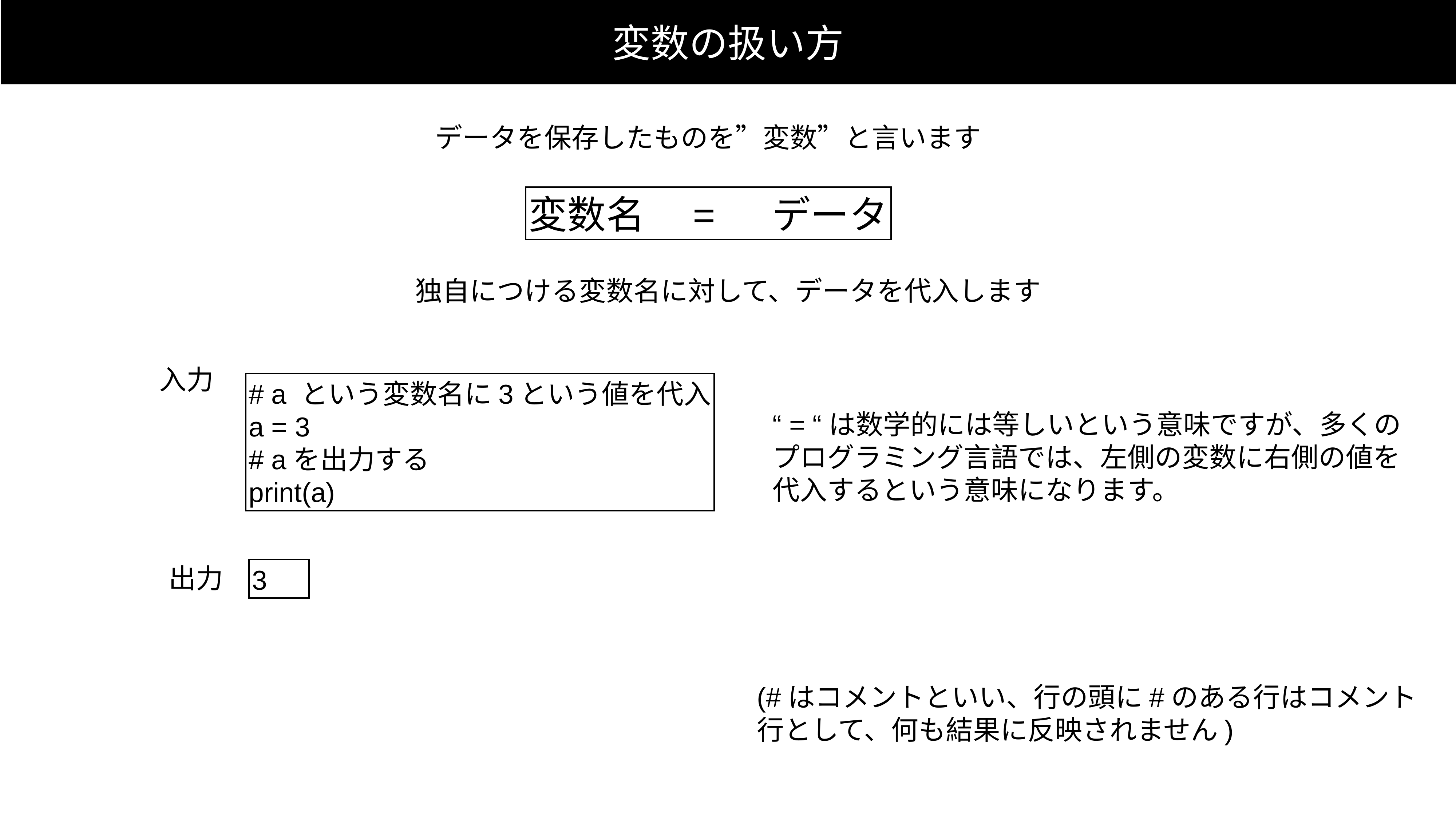

変数の扱い方
データを保存したものを”変数”と言います
変数名　=　 データ
独自につける変数名に対して、データを代入します
入力
# a という変数名に3という値を代入
a = 3
# aを出力する
print(a)
“ = “は数学的には等しいという意味ですが、多くの
プログラミング言語では、左側の変数に右側の値を
代入するという意味になります。
出力
3
(#はコメントといい、行の頭に#のある行はコメント
行として、何も結果に反映されません)